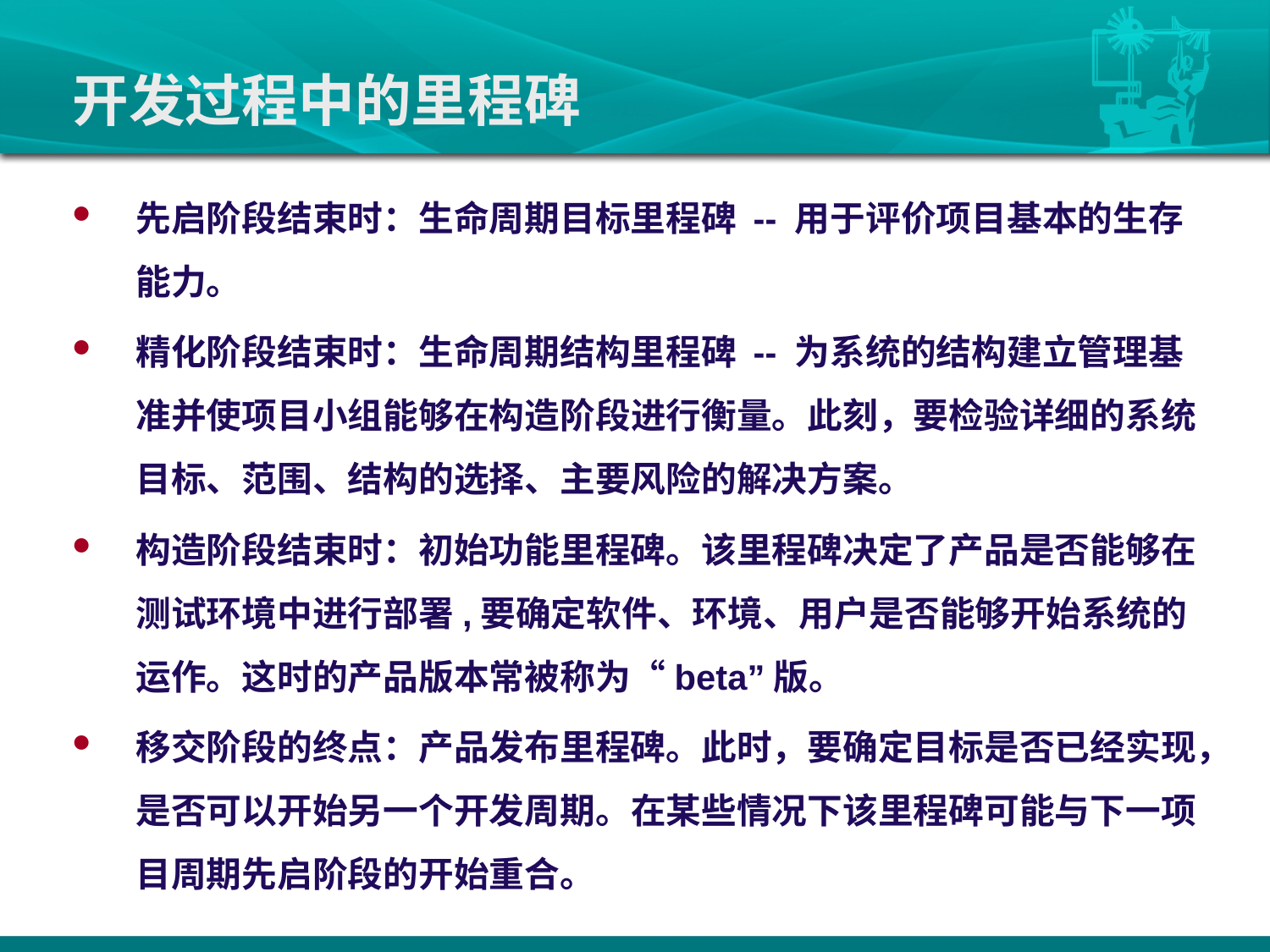

# 开发过程中的里程碑
先启阶段结束时：生命周期目标里程碑 -- 用于评价项目基本的生存能力。
精化阶段结束时：生命周期结构里程碑 -- 为系统的结构建立管理基准并使项目小组能够在构造阶段进行衡量。此刻，要检验详细的系统目标、范围、结构的选择、主要风险的解决方案。
构造阶段结束时：初始功能里程碑。该里程碑决定了产品是否能够在测试环境中进行部署,要确定软件、环境、用户是否能够开始系统的运作。这时的产品版本常被称为“beta”版。
移交阶段的终点：产品发布里程碑。此时，要确定目标是否已经实现，是否可以开始另一个开发周期。在某些情况下该里程碑可能与下一项目周期先启阶段的开始重合。